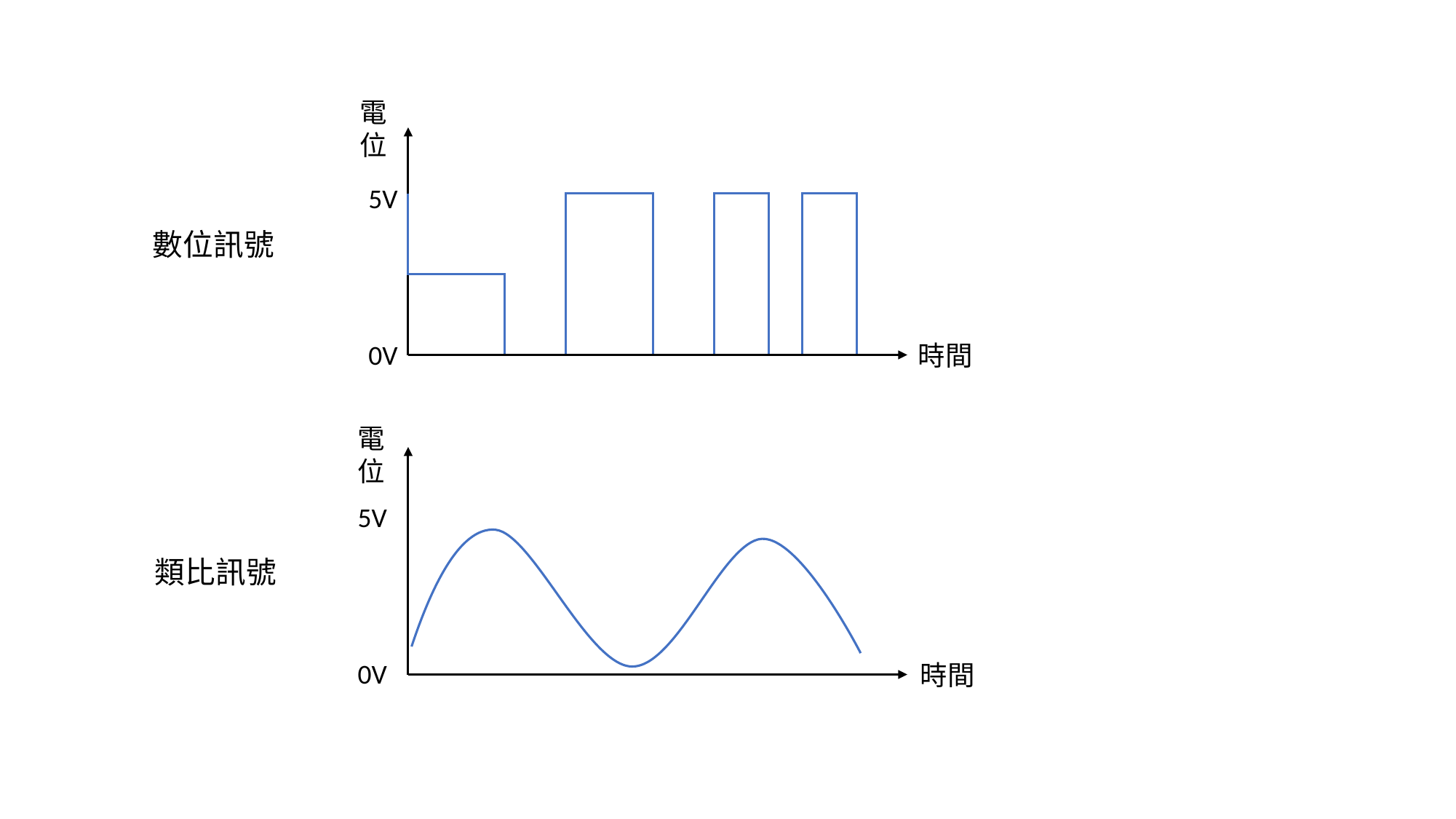

電位
5V

數位訊號
0V
時間
電位
5V

類比訊號
0V
時間